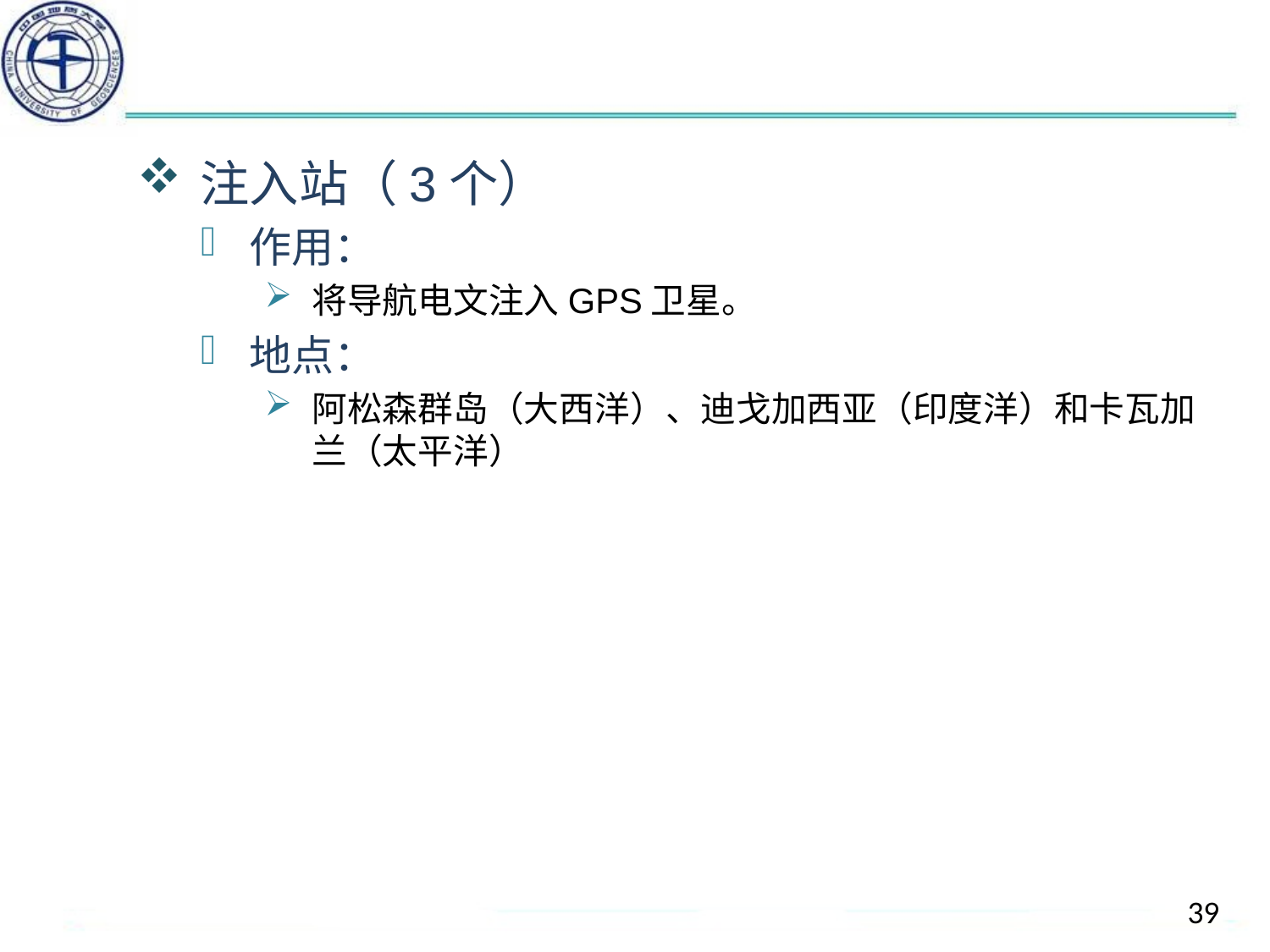

#
注入站（3个）
作用：
将导航电文注入GPS卫星。
地点：
阿松森群岛（大西洋）、迪戈加西亚（印度洋）和卡瓦加兰（太平洋）

39